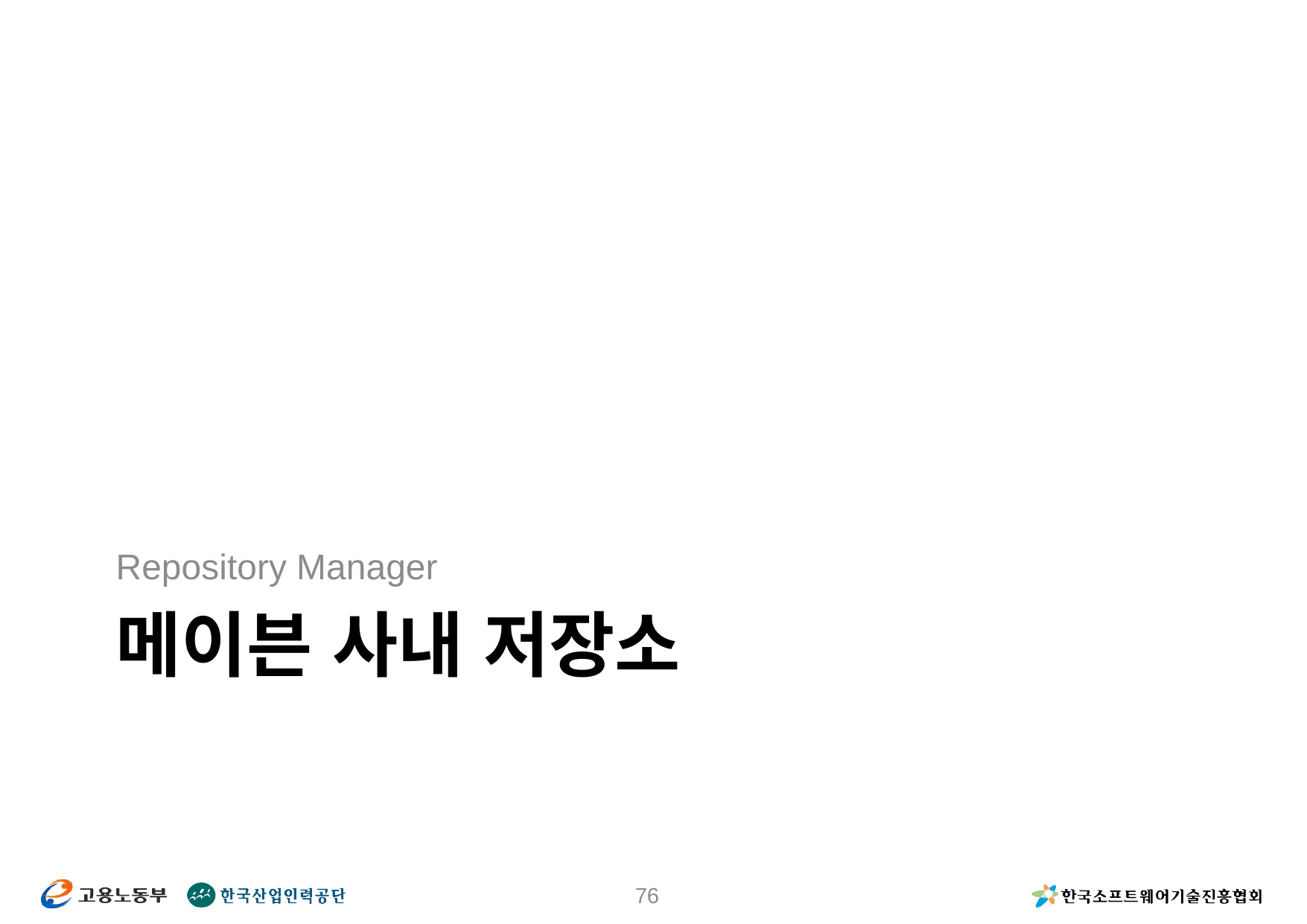

Repository Manager
# 메이븐 사내 저장소
76